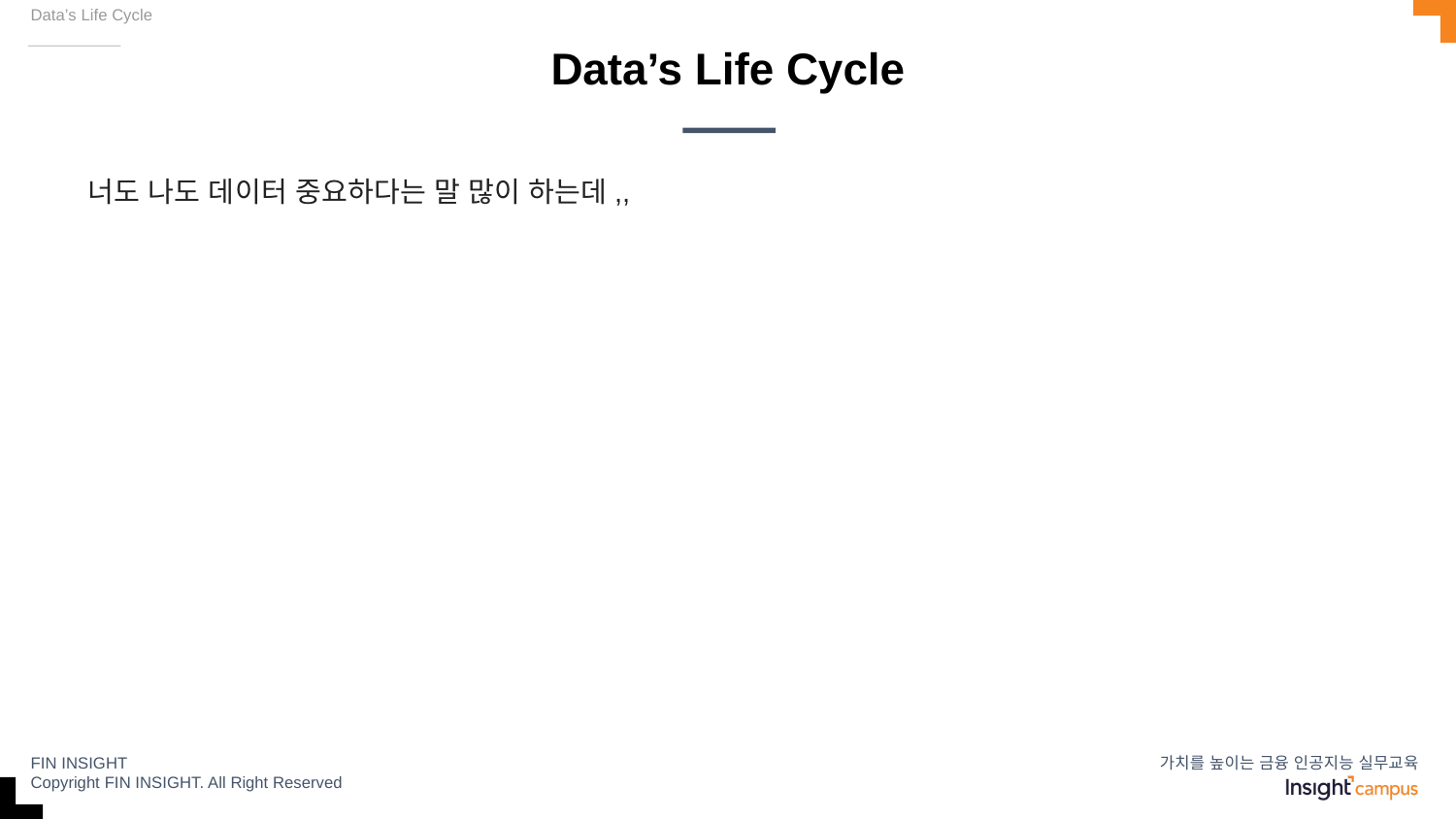

Data’s Life Cycle
# Data’s Life Cycle
너도 나도 데이터 중요하다는 말 많이 하는데,,